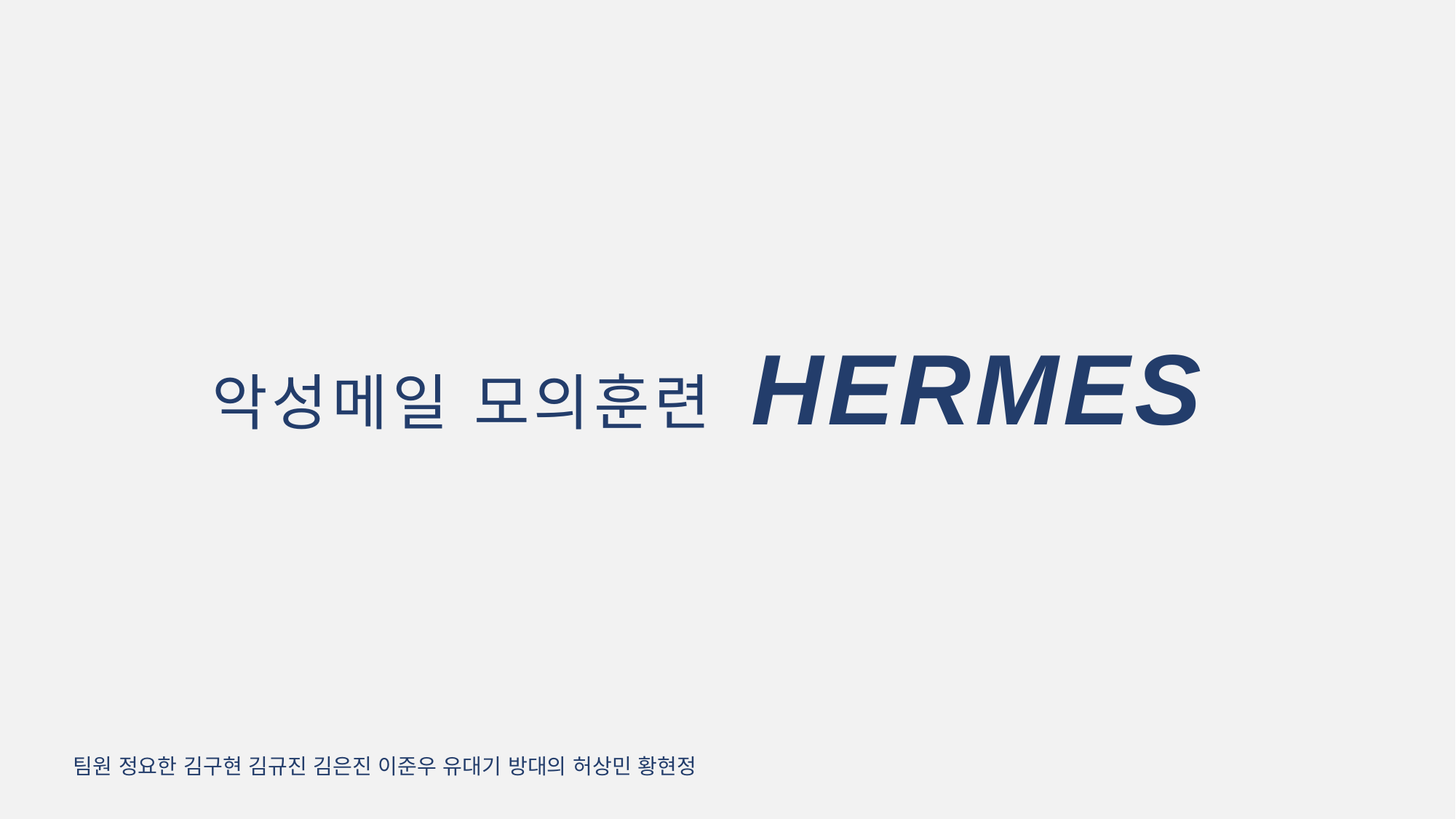

악성메일 모의훈련 HERMES

팀원 정요한 김구현 김규진 김은진 이준우 유대기 방대의 허상민 황현정